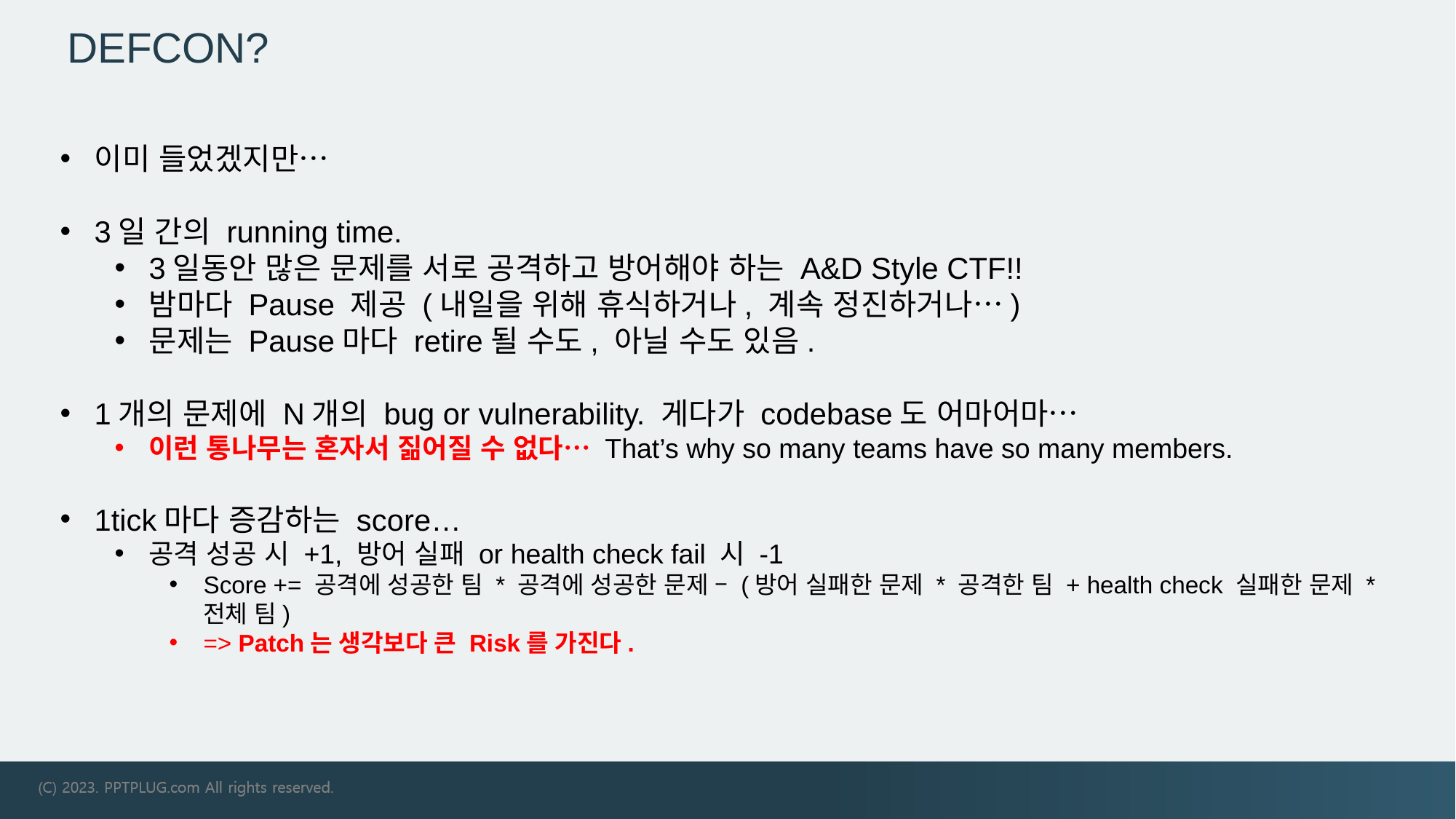

# DEFCON?
이미 들었겠지만…

3일 간의 running time.
3일동안 많은 문제를 서로 공격하고 방어해야 하는 A&D Style CTF!!
밤마다 Pause 제공 (내일을 위해 휴식하거나, 계속 정진하거나…)
문제는 Pause마다 retire될 수도, 아닐 수도 있음.

1개의 문제에 N개의 bug or vulnerability. 게다가 codebase도 어마어마…
이런 통나무는 혼자서 짊어질 수 없다… That’s why so many teams have so many members.

1tick마다 증감하는 score…
공격 성공 시 +1, 방어 실패 or health check fail 시 -1
Score += 공격에 성공한 팀 * 공격에 성공한 문제 – (방어 실패한 문제 * 공격한 팀 + health check 실패한 문제 * 전체 팀)
=> Patch는 생각보다 큰 Risk를 가진다.